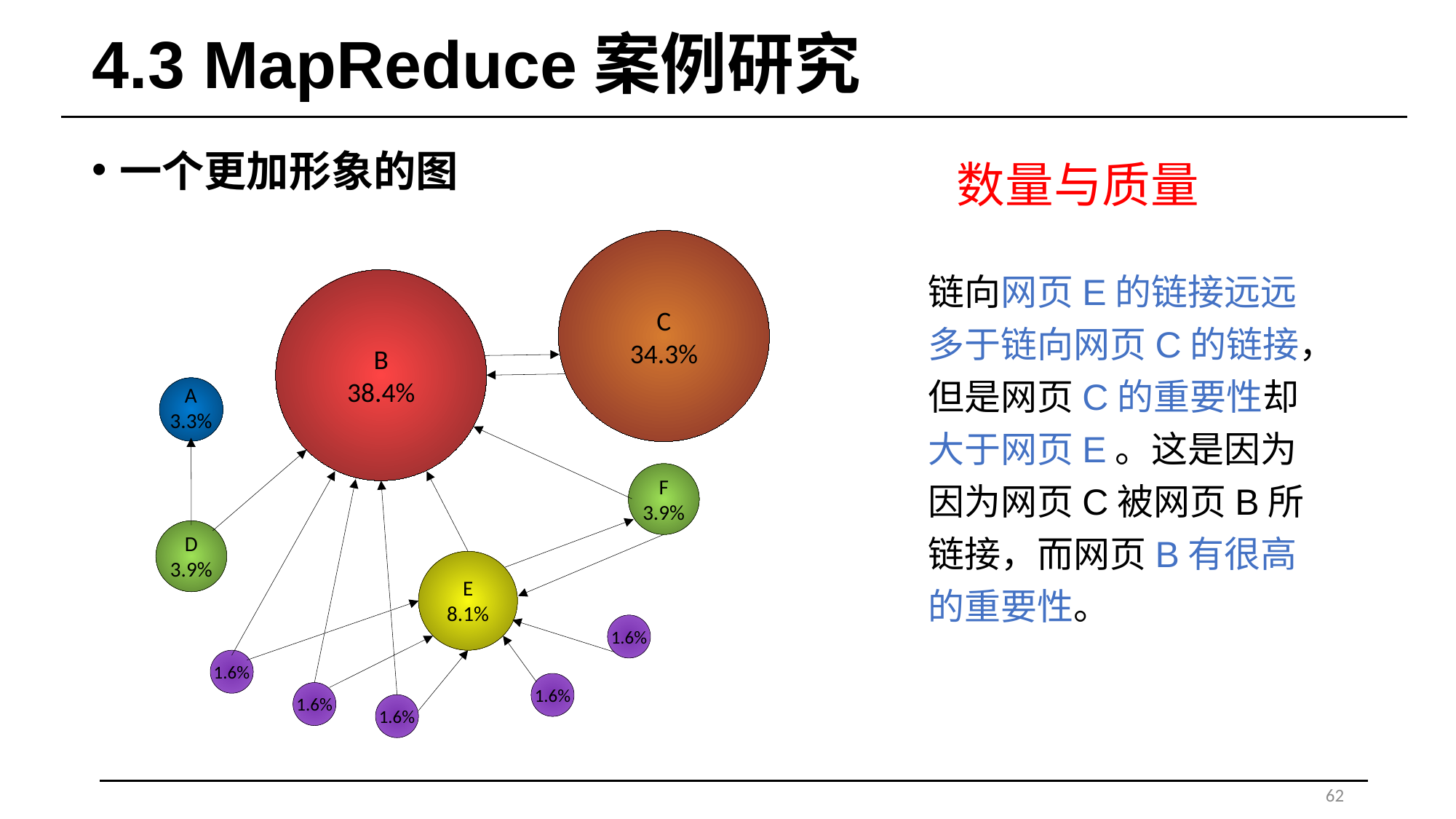

# 4.3 MapReduce案例研究
数量与质量
一个更加形象的图

C
34.3%
B
38.4%
A
3.3%

F
3.9%

D
3.9%

E
8.1%

1.6%

1.6%

1.6%

1.6%

1.6%
链向网页E的链接远远多于链向网页C的链接，但是网页C的重要性却大于网页E。这是因为因为网页C被网页B所链接，而网页B有很高的重要性。
62